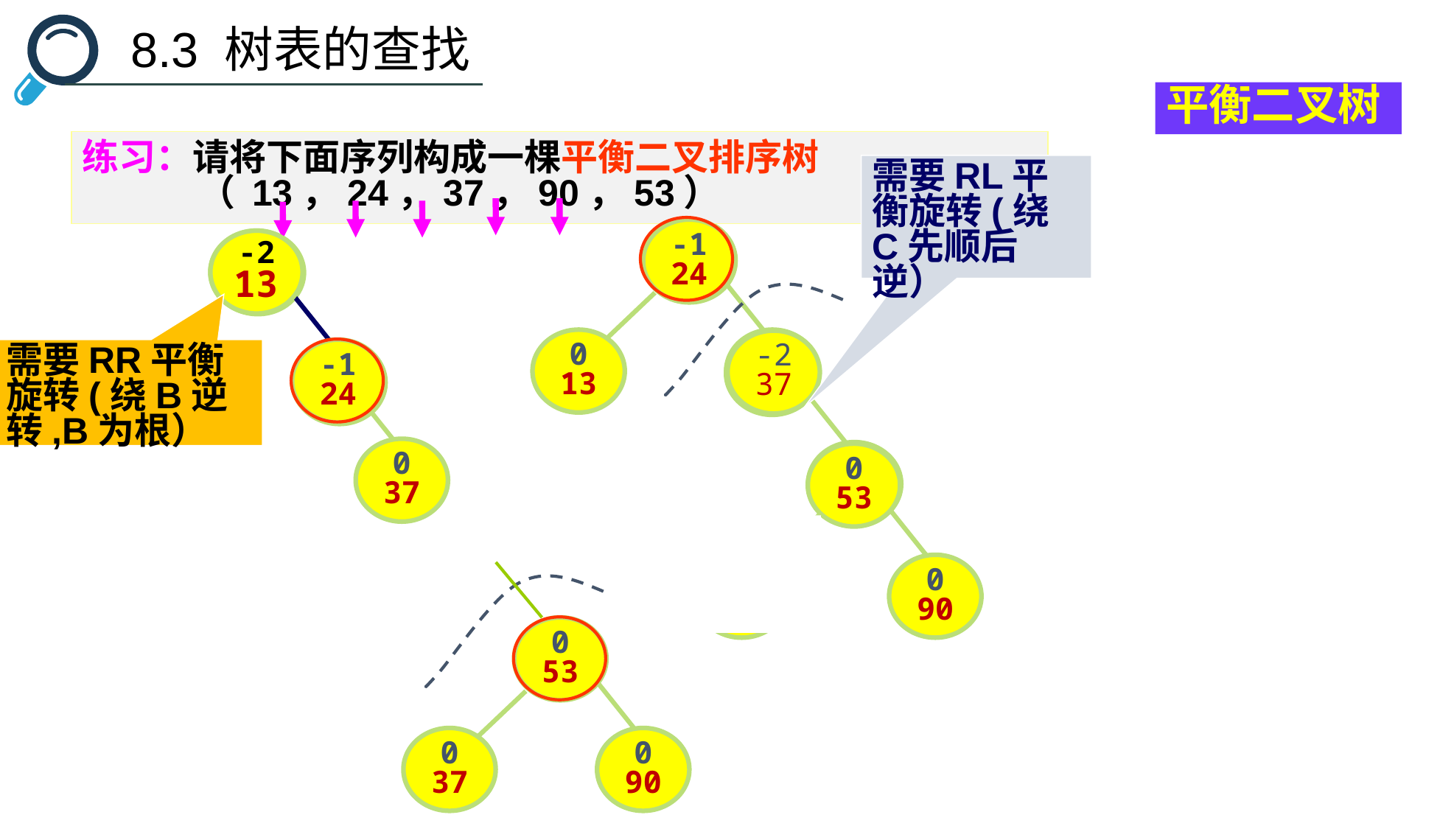

8.3 树表的查找
平衡二叉树
练习：请将下面序列构成一棵平衡二叉排序树
              （ 13，24，37，90，53）
需要RL平衡旋转(绕C先顺后逆）

0
24

0
37

0
13
-1
24
0
13
-2
13
-1
13

0
24
-2
37
-1
37

需要RR平衡旋转(绕B逆转,B为根）
-1
24

0
37

0
90
1
90
0
53

0
90

0
37

0
53

0
53

0
90

0
37